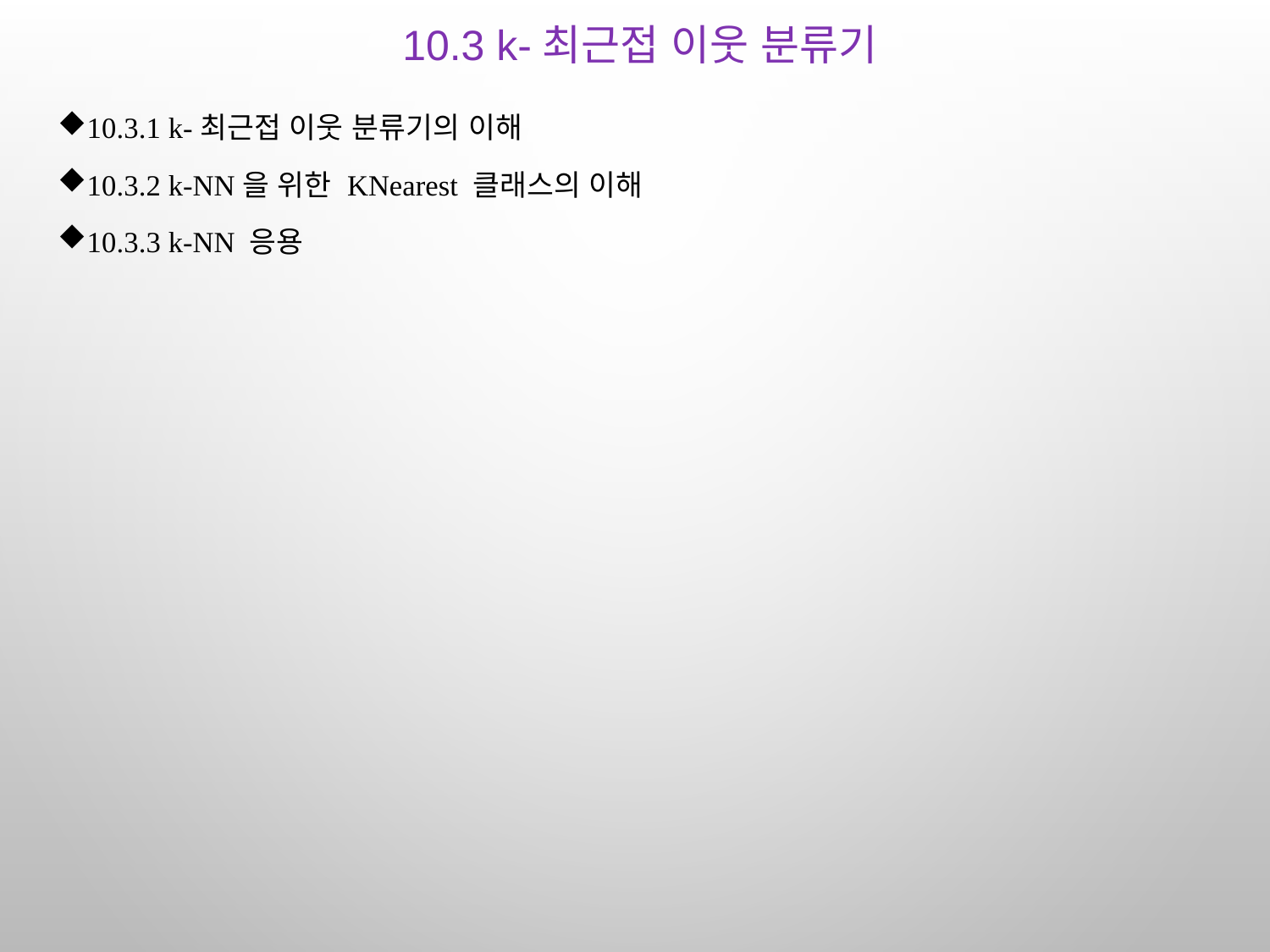

# 10.3 k-최근접 이웃 분류기
10.3.1 k-최근접 이웃 분류기의 이해
10.3.2 k-NN을 위한 KNearest 클래스의 이해
10.3.3 k-NN 응용